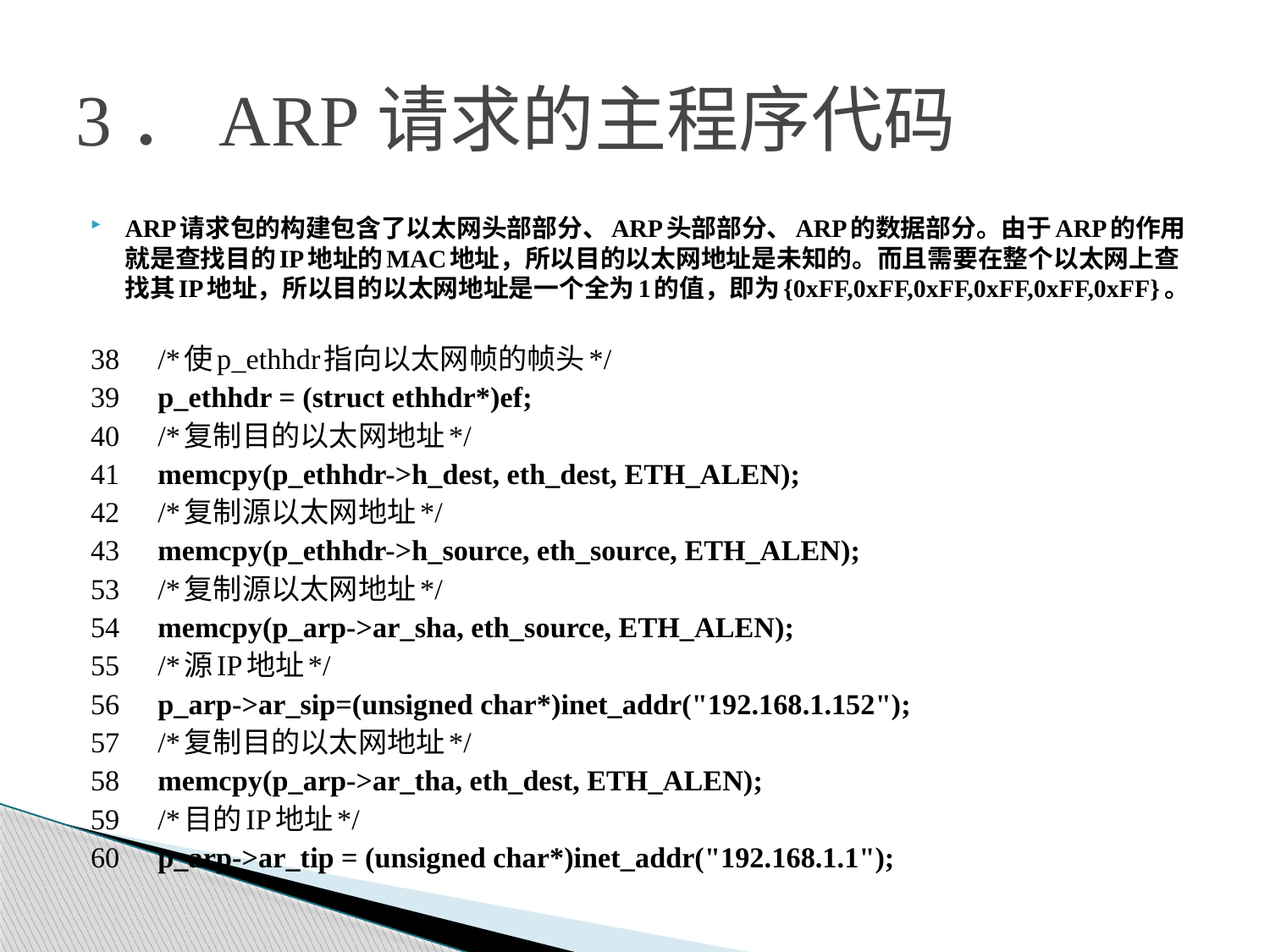

# 3．ARP请求的主程序代码
ARP请求包的构建包含了以太网头部部分、ARP头部部分、ARP的数据部分。由于ARP的作用就是查找目的IP地址的MAC地址，所以目的以太网地址是未知的。而且需要在整个以太网上查找其IP地址，所以目的以太网地址是一个全为1的值，即为{0xFF,0xFF,0xFF,0xFF,0xFF,0xFF}。

38	/*使p_ethhdr指向以太网帧的帧头*/
39	p_ethhdr = (struct ethhdr*)ef;
40	/*复制目的以太网地址*/
41	memcpy(p_ethhdr->h_dest, eth_dest, ETH_ALEN);
42	/*复制源以太网地址*/
43	memcpy(p_ethhdr->h_source, eth_source, ETH_ALEN);
53	/*复制源以太网地址*/
54	memcpy(p_arp->ar_sha, eth_source, ETH_ALEN);
55	/*源IP地址*/
56	p_arp->ar_sip=(unsigned char*)inet_addr("192.168.1.152");
57	/*复制目的以太网地址*/
58	memcpy(p_arp->ar_tha, eth_dest, ETH_ALEN);
59	/*目的IP地址*/
60	p_arp->ar_tip = (unsigned char*)inet_addr("192.168.1.1");